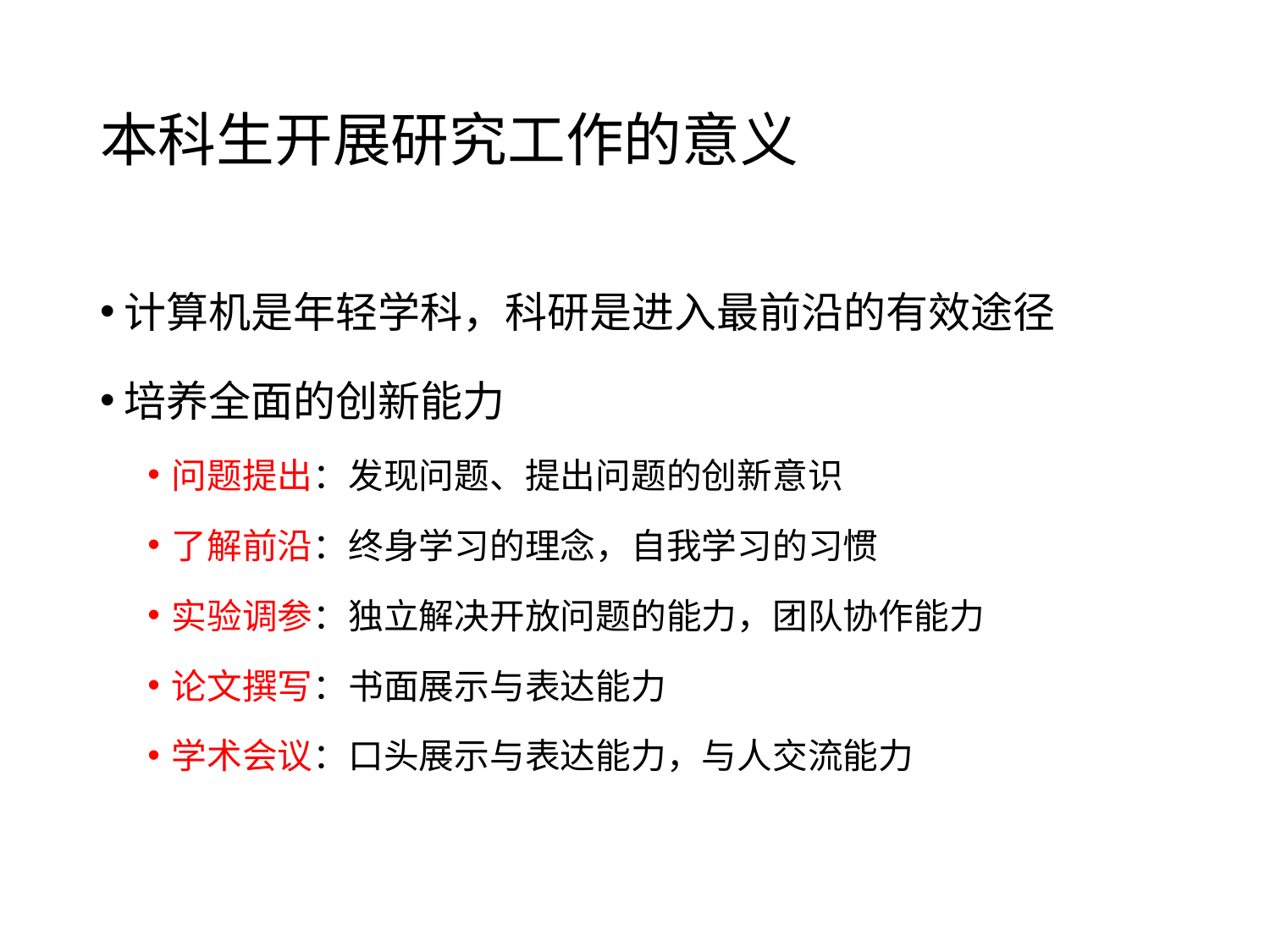

# 本科生开展研究工作的意义
计算机是年轻学科，科研是进入最前沿的有效途径
培养全面的创新能力
问题提出：发现问题、提出问题的创新意识
了解前沿：终身学习的理念，自我学习的习惯
实验调参：独立解决开放问题的能力，团队协作能力
论文撰写：书面展示与表达能力
学术会议：口头展示与表达能力，与人交流能力